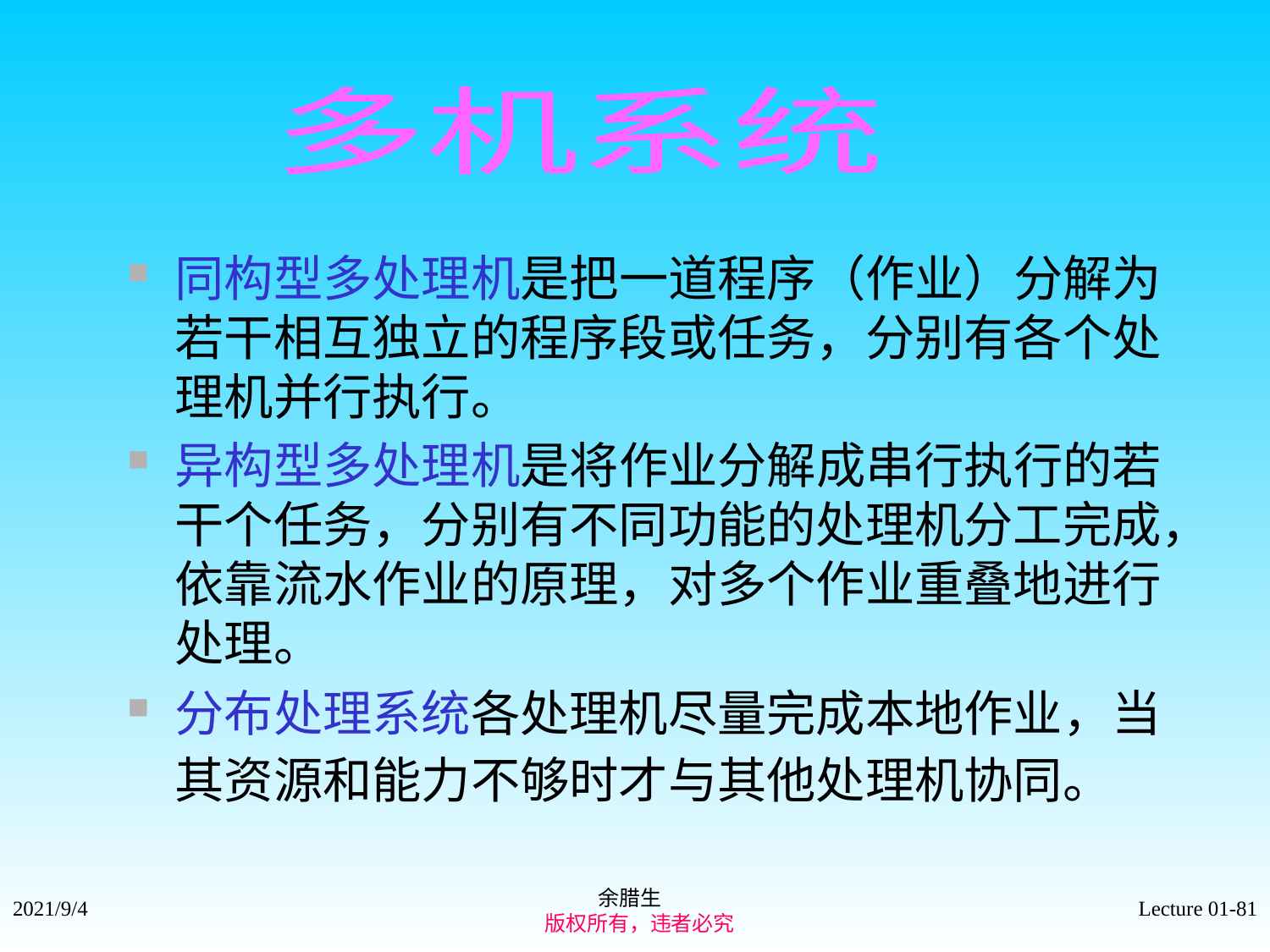

多机系统
同构型多处理机是把一道程序（作业）分解为若干相互独立的程序段或任务，分别有各个处理机并行执行。
异构型多处理机是将作业分解成串行执行的若干个任务，分别有不同功能的处理机分工完成，依靠流水作业的原理，对多个作业重叠地进行处理。
分布处理系统各处理机尽量完成本地作业，当其资源和能力不够时才与其他处理机协同。
余腊生
 版权所有，违者必究
2021/9/4
Lecture 01-81